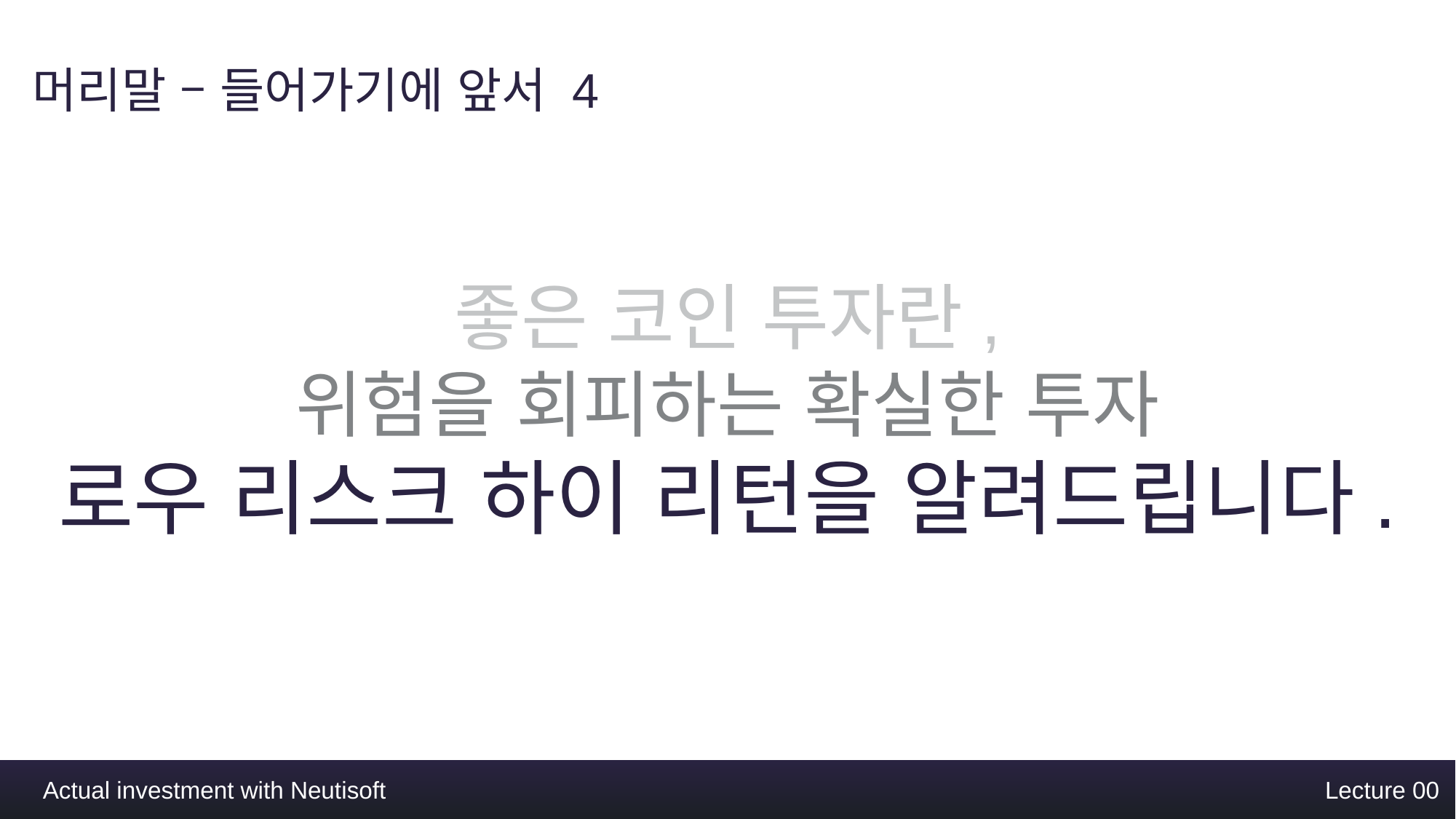

머리말 – 들어가기에 앞서 4
좋은 코인 투자란,
위험을 회피하는 확실한 투자
로우 리스크 하이 리턴을 알려드립니다.

Actual investment with Neutisoft
Lecture 00